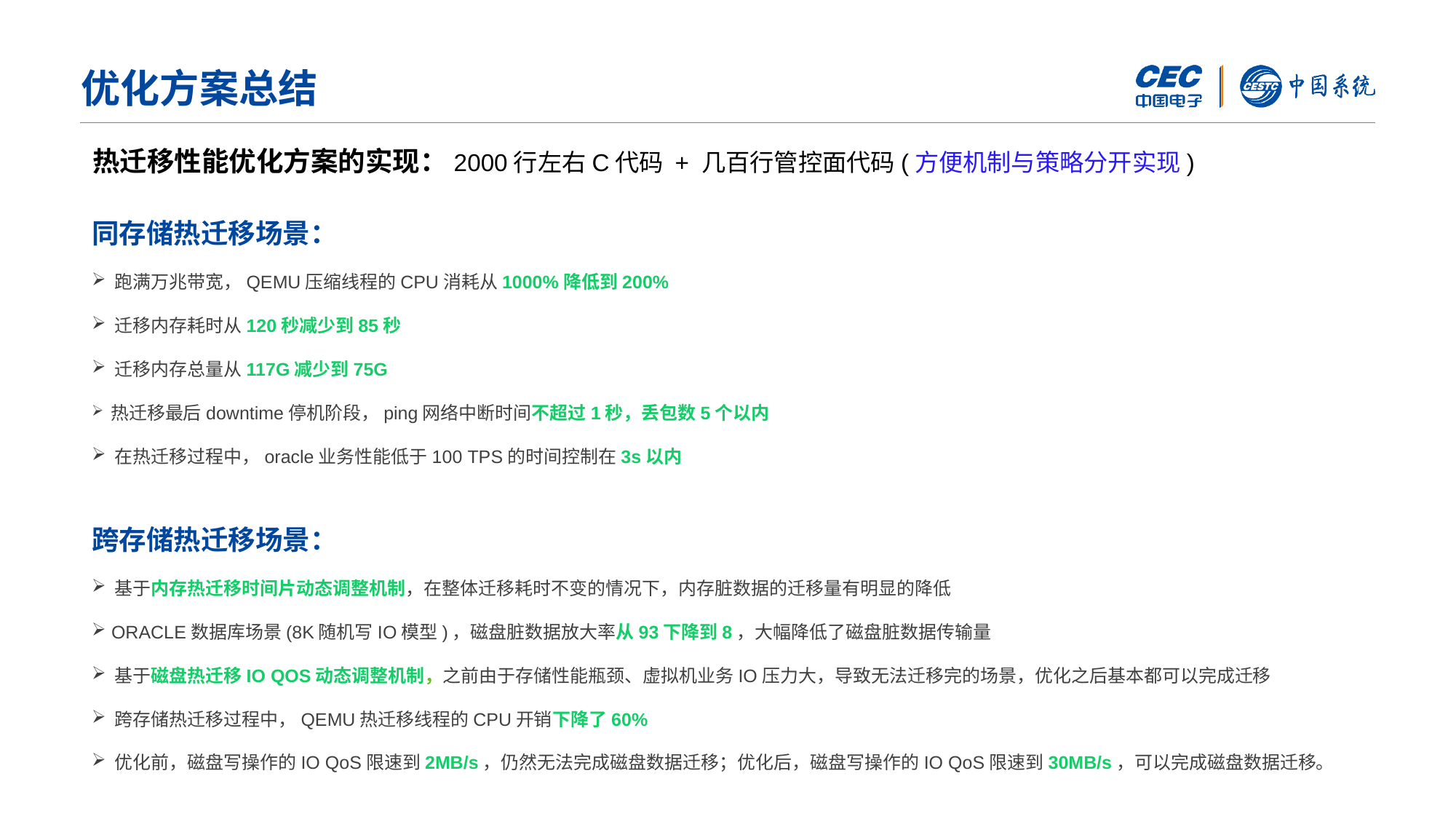

优化方案总结
热迁移性能优化方案的实现：2000行左右C代码 + 几百行管控面代码(方便机制与策略分开实现)
同存储热迁移场景：
 跑满万兆带宽，QEMU压缩线程的CPU消耗从1000%降低到200%
 迁移内存耗时从120秒减少到85秒
 迁移内存总量从117G减少到75G
 热迁移最后downtime停机阶段，ping网络中断时间不超过1秒，丢包数5个以内
 在热迁移过程中，oracle业务性能低于100 TPS的时间控制在3s以内
跨存储热迁移场景：
 基于内存热迁移时间片动态调整机制，在整体迁移耗时不变的情况下，内存脏数据的迁移量有明显的降低
 ORACLE数据库场景(8K随机写IO模型)，磁盘脏数据放大率从93下降到8，大幅降低了磁盘脏数据传输量
 基于磁盘热迁移IO QOS动态调整机制，之前由于存储性能瓶颈、虚拟机业务IO压力大，导致无法迁移完的场景，优化之后基本都可以完成迁移
 跨存储热迁移过程中，QEMU热迁移线程的CPU开销下降了60%
 优化前，磁盘写操作的IO QoS限速到2MB/s，仍然无法完成磁盘数据迁移；优化后，磁盘写操作的IO QoS限速到30MB/s，可以完成磁盘数据迁移。